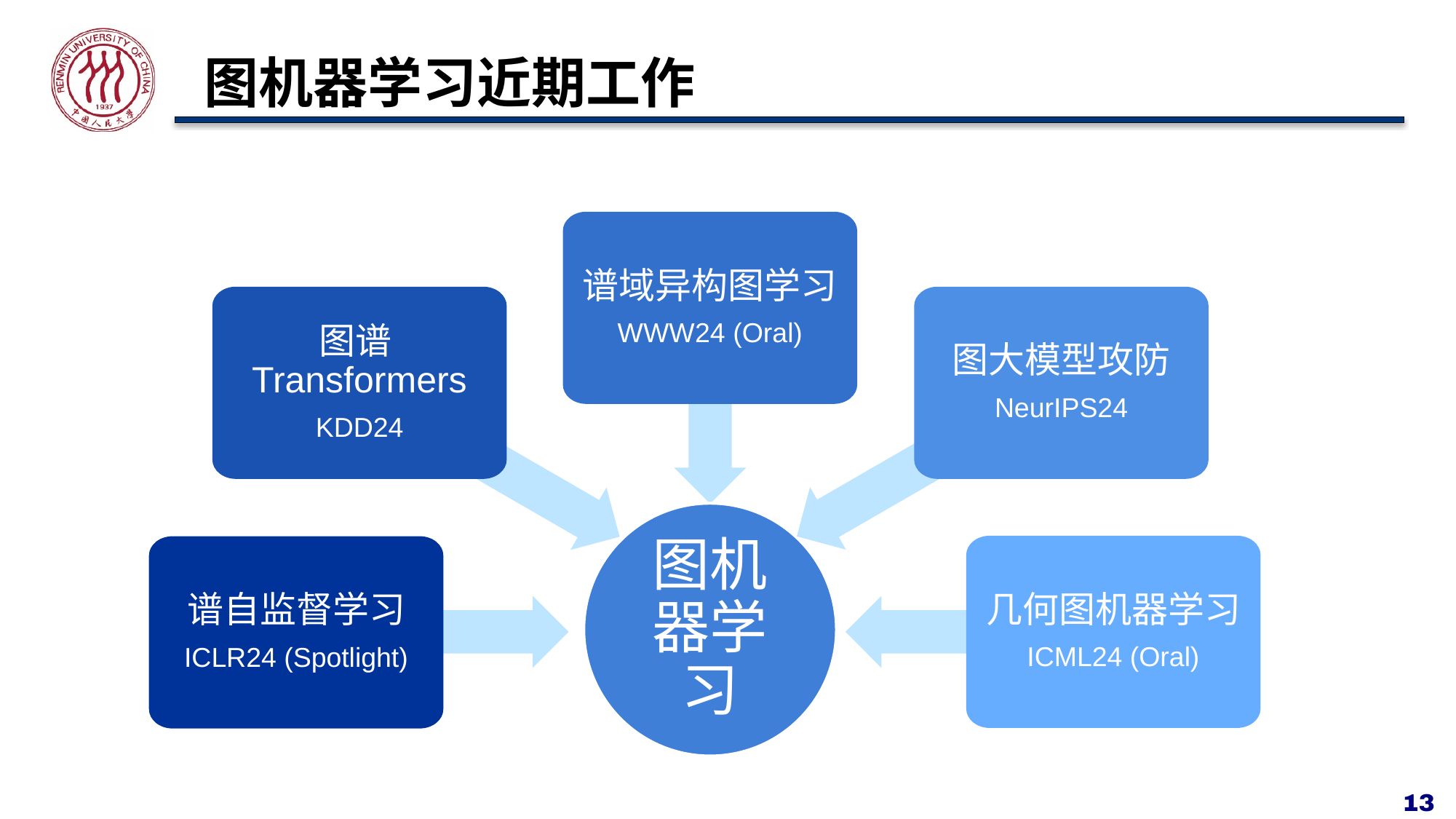

# 图机器学习近期工作
谱域异构图学习
WWW24 (Oral)
图谱Transformers
KDD24
图大模型攻防
NeurIPS24

图机器学习
几何图机器学习
ICML24 (Oral)
谱自监督学习
ICLR24 (Spotlight)